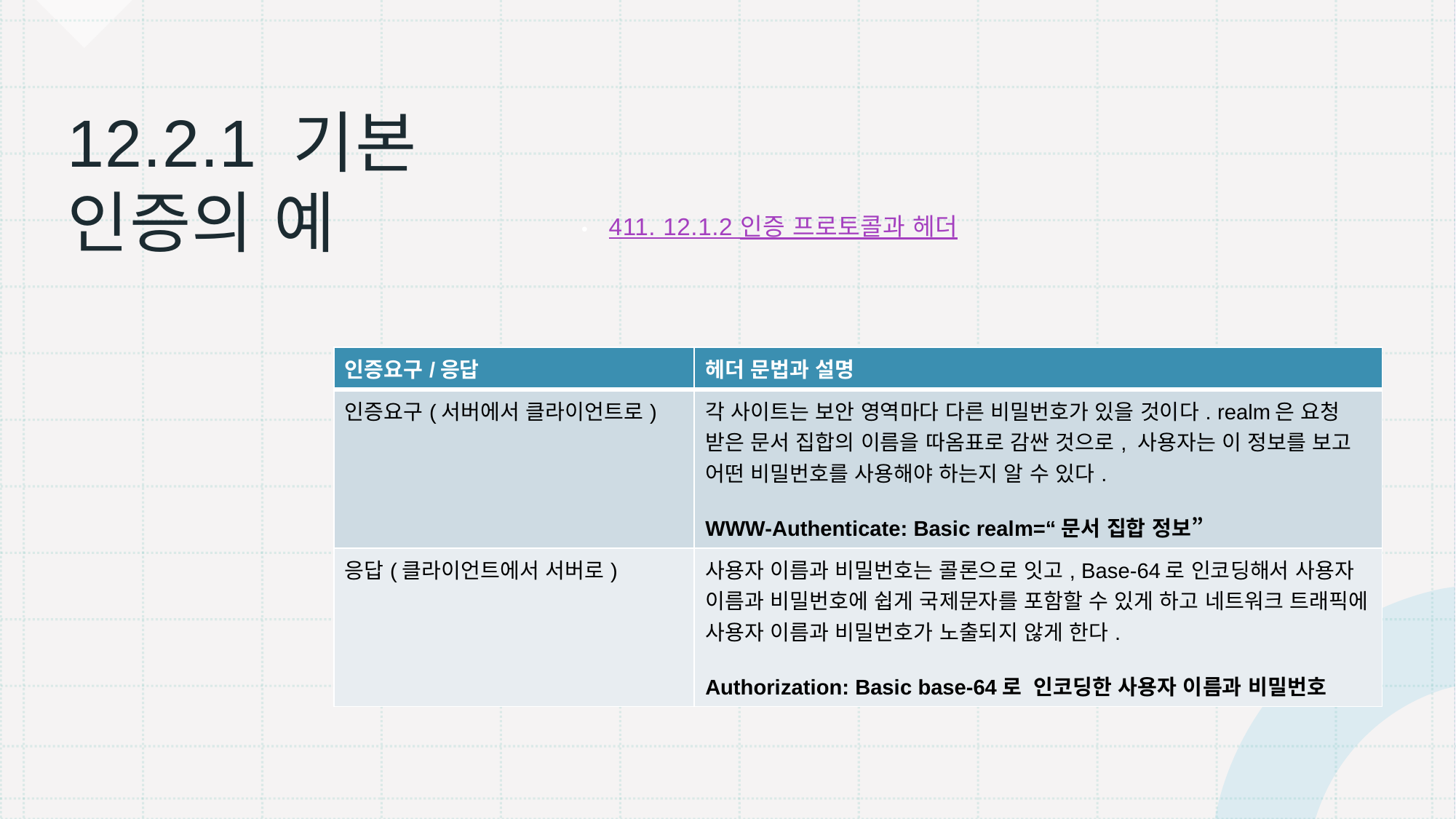

411. 12.1.2 인증 프로토콜과 헤더

# 12.2.1 기본 인증의 예
| 인증요구/응답 | 헤더 문법과 설명 |
| --- | --- |
| 인증요구(서버에서 클라이언트로) | 각 사이트는 보안 영역마다 다른 비밀번호가 있을 것이다. realm은 요청 받은 문서 집합의 이름을 따옴표로 감싼 것으로, 사용자는 이 정보를 보고 어떤 비밀번호를 사용해야 하는지 알 수 있다. WWW-Authenticate: Basic realm=“문서 집합 정보” |
| 응답(클라이언트에서 서버로) | 사용자 이름과 비밀번호는 콜론으로 잇고, Base-64로 인코딩해서 사용자 이름과 비밀번호에 쉽게 국제문자를 포함할 수 있게 하고 네트워크 트래픽에 사용자 이름과 비밀번호가 노출되지 않게 한다. Authorization: Basic base-64로 인코딩한 사용자 이름과 비밀번호 |